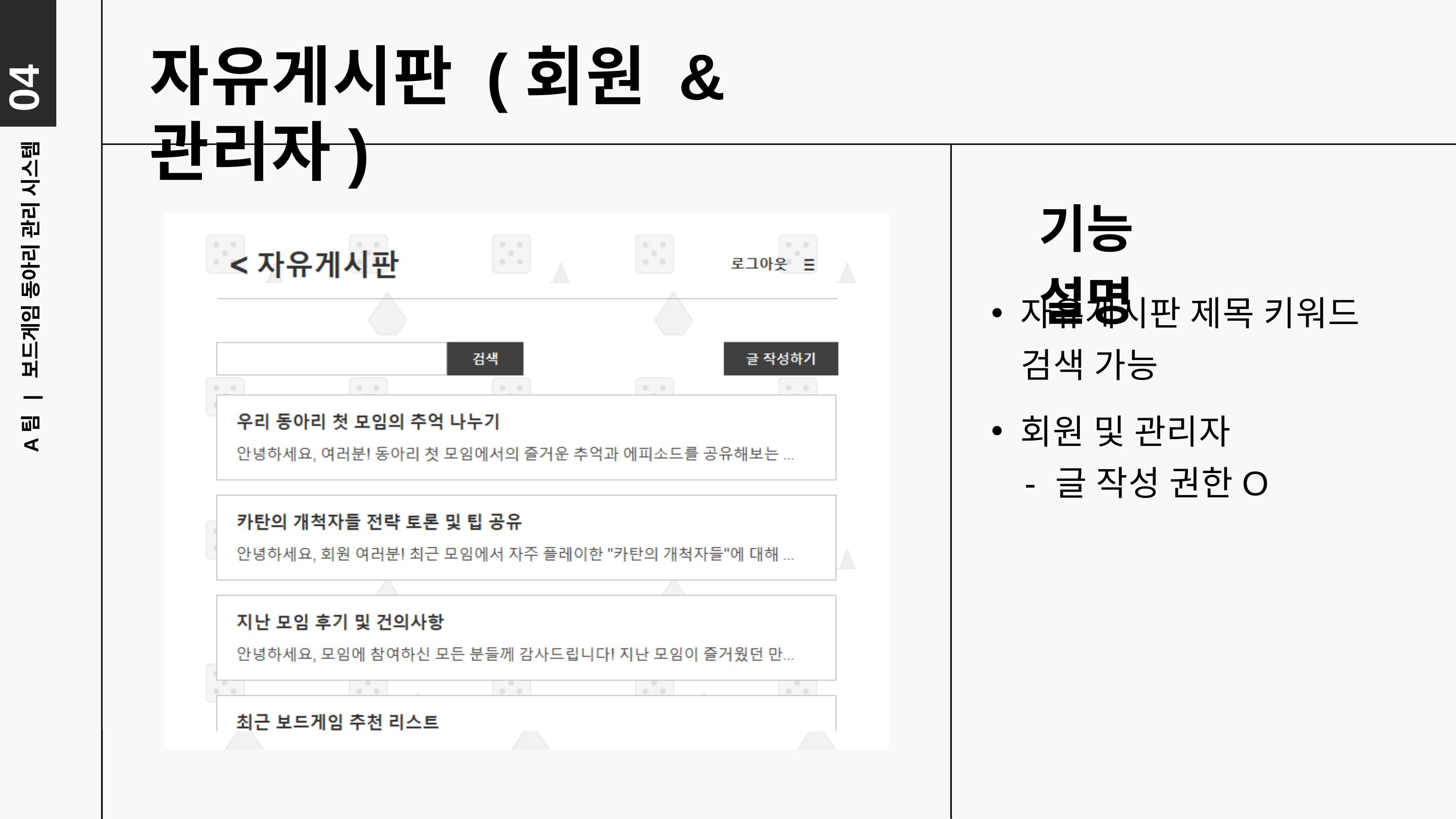

04

자유게시판 (회원 & 관리자)

기능 설명

자유게시판 제목 키워드
      검색 가능
A팀  |  보드게임 동아리 관리 시스템
회원 및 관리자
      - 글 작성 권한O